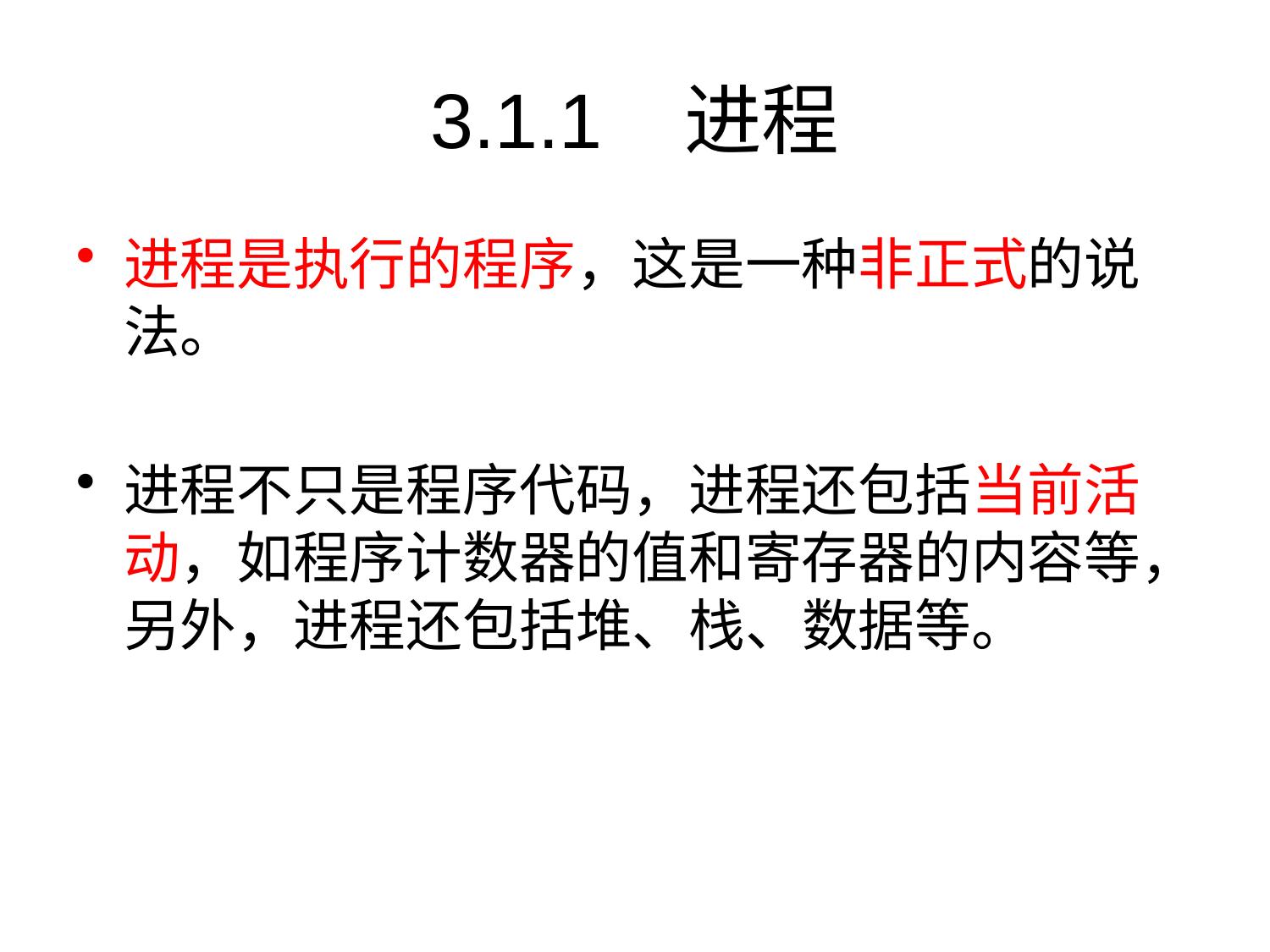

# 3.1.1	进程
进程是执行的程序，这是一种非正式的说法。

进程不只是程序代码，进程还包括当前活动，如程序计数器的值和寄存器的内容等，另外，进程还包括堆、栈、数据等。